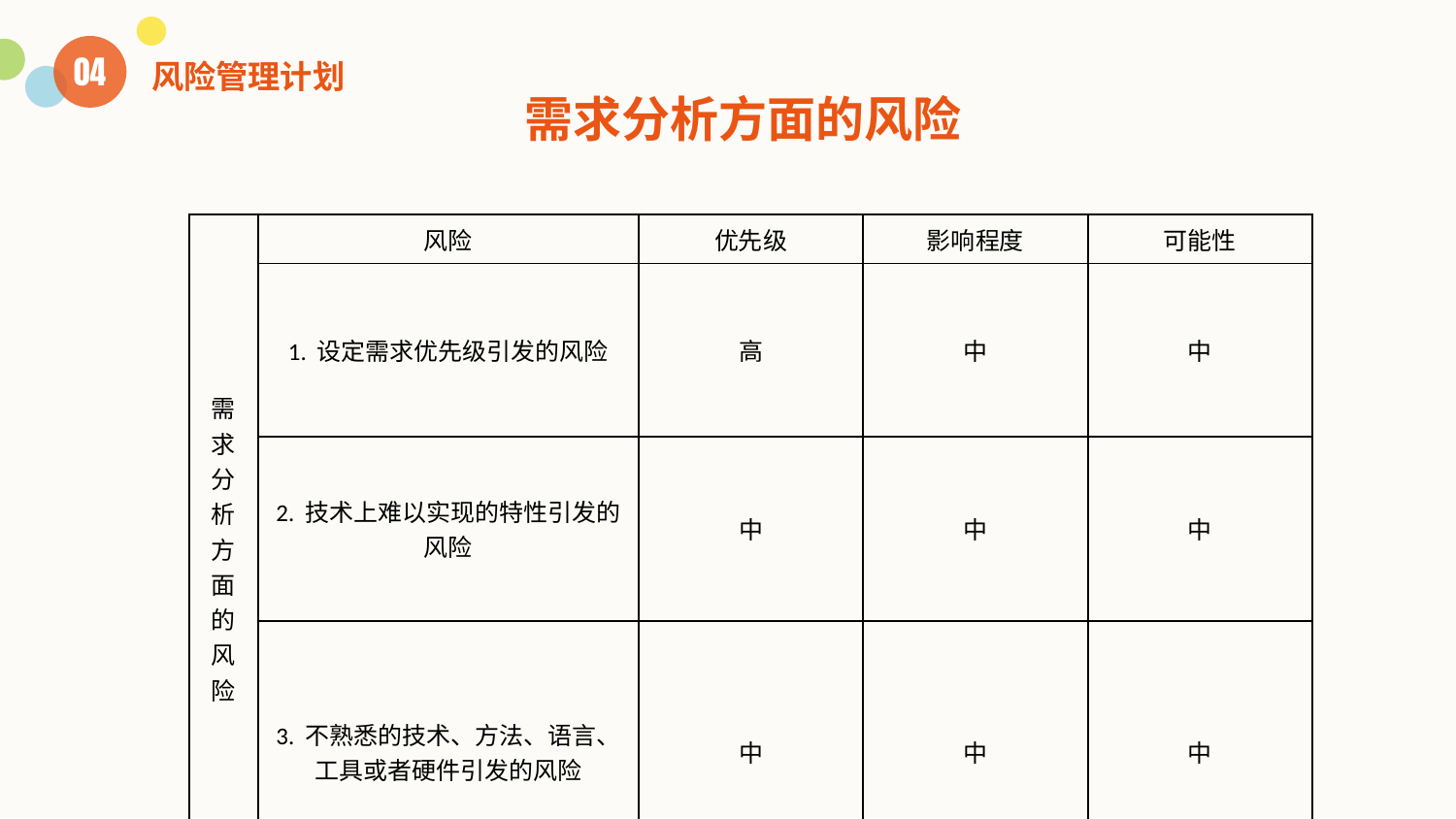

04
风险管理计划

需求分析方面的风险
| 需求分析方面的风险 | 风险 | 优先级 | 影响程度 | 可能性 |
| --- | --- | --- | --- | --- |
|  | 1. 设定需求优先级引发的风险 | 高 | 中 | 中 |
|  | 2. 技术上难以实现的特性引发的风险 | 中 | 中 | 中 |
|  | 3. 不熟悉的技术、方法、语言、工具或者硬件引发的风险 | 中 | 中 | 中 |